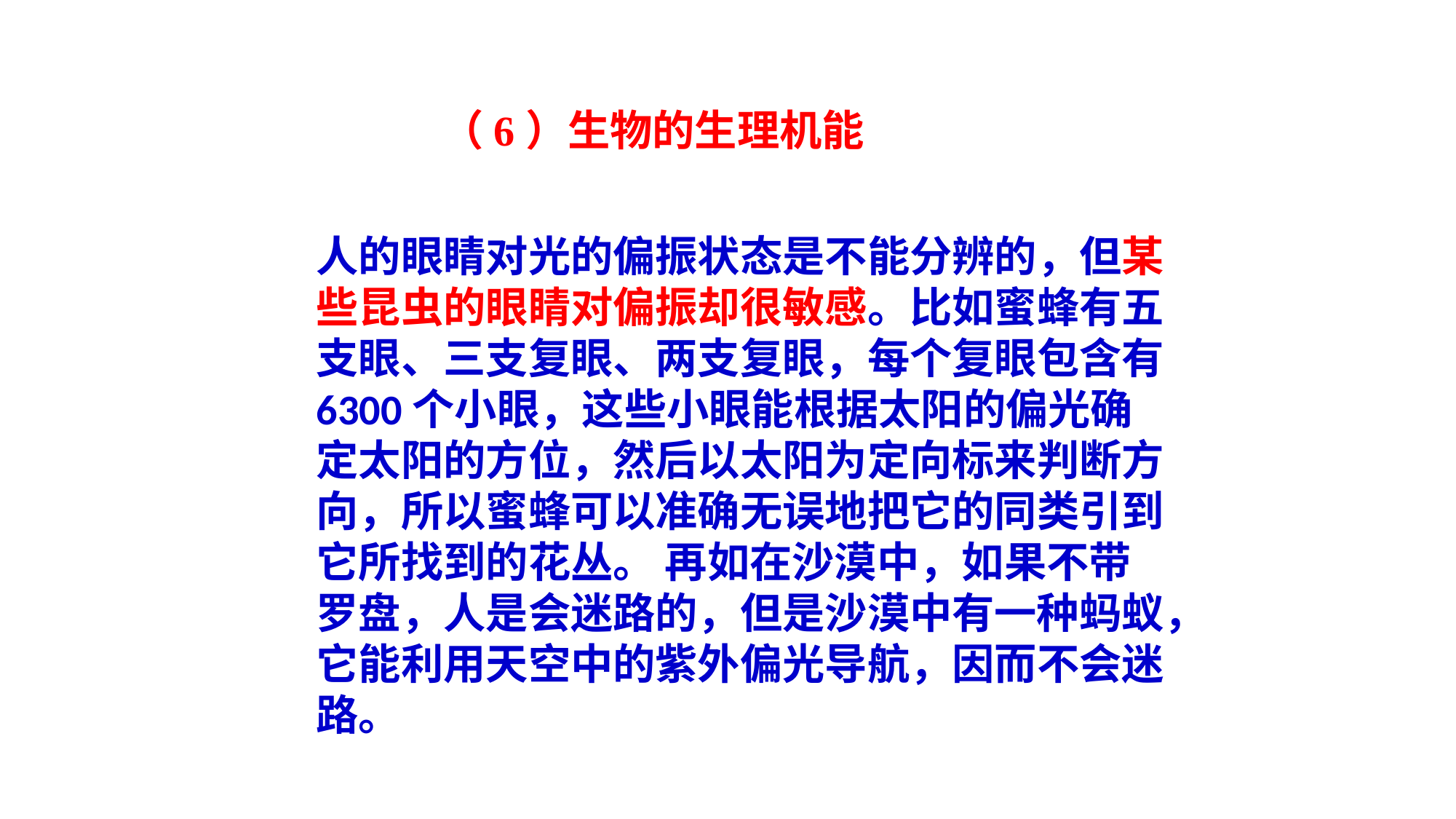

（6）生物的生理机能
人的眼睛对光的偏振状态是不能分辨的，但某些昆虫的眼睛对偏振却很敏感。比如蜜蜂有五支眼、三支复眼、两支复眼，每个复眼包含有6300个小眼，这些小眼能根据太阳的偏光确定太阳的方位，然后以太阳为定向标来判断方向，所以蜜蜂可以准确无误地把它的同类引到它所找到的花丛。 再如在沙漠中，如果不带罗盘，人是会迷路的，但是沙漠中有一种蚂蚁，它能利用天空中的紫外偏光导航，因而不会迷路。